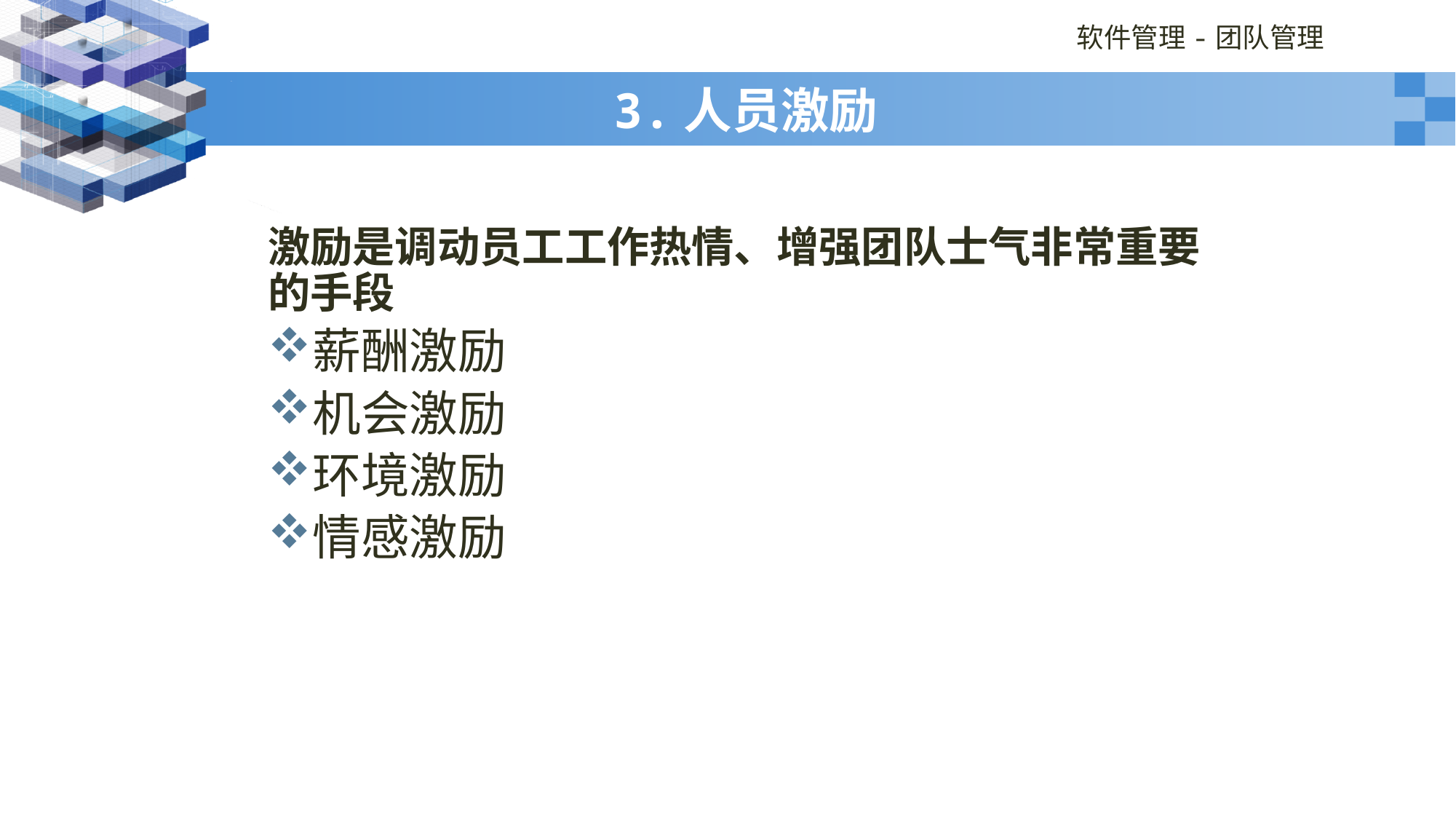

# 3.人员激励
激励是调动员工工作热情、增强团队士气非常重要的手段
薪酬激励
机会激励
环境激励
情感激励